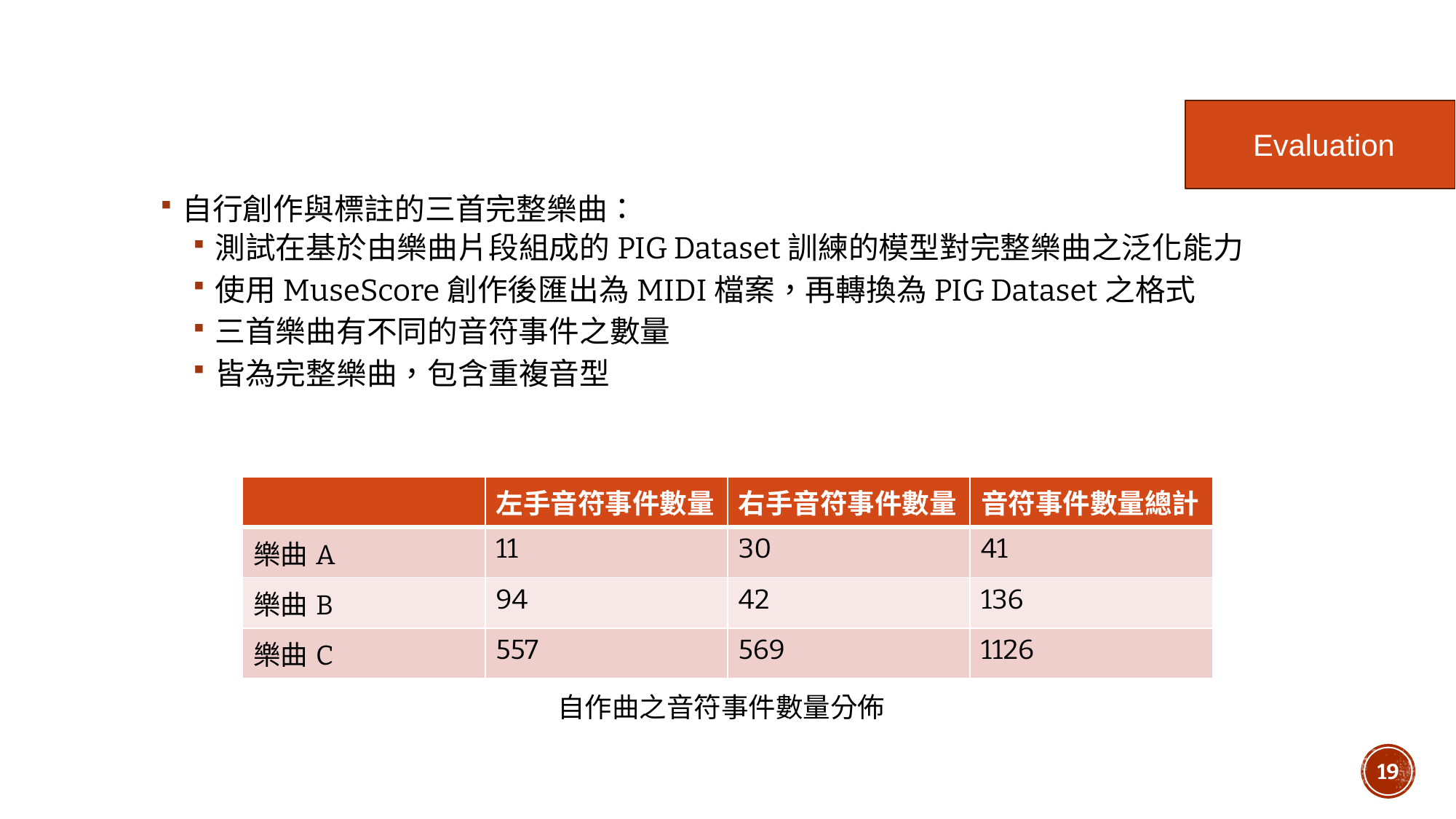

Evaluation
自行創作與標註的三首完整樂曲：
測試在基於由樂曲片段組成的PIG Dataset訓練的模型對完整樂曲之泛化能力
使用MuseScore創作後匯出為MIDI檔案，再轉換為PIG Dataset之格式
三首樂曲有不同的音符事件之數量
皆為完整樂曲，包含重複音型
|  | 左手音符事件數量 | 右手音符事件數量 | 音符事件數量總計 |
| --- | --- | --- | --- |
| 樂曲A | 11 | 30 | 41 |
| 樂曲B | 94 | 42 | 136 |
| 樂曲C | 557 | 569 | 1126 |
自作曲之音符事件數量分佈
19